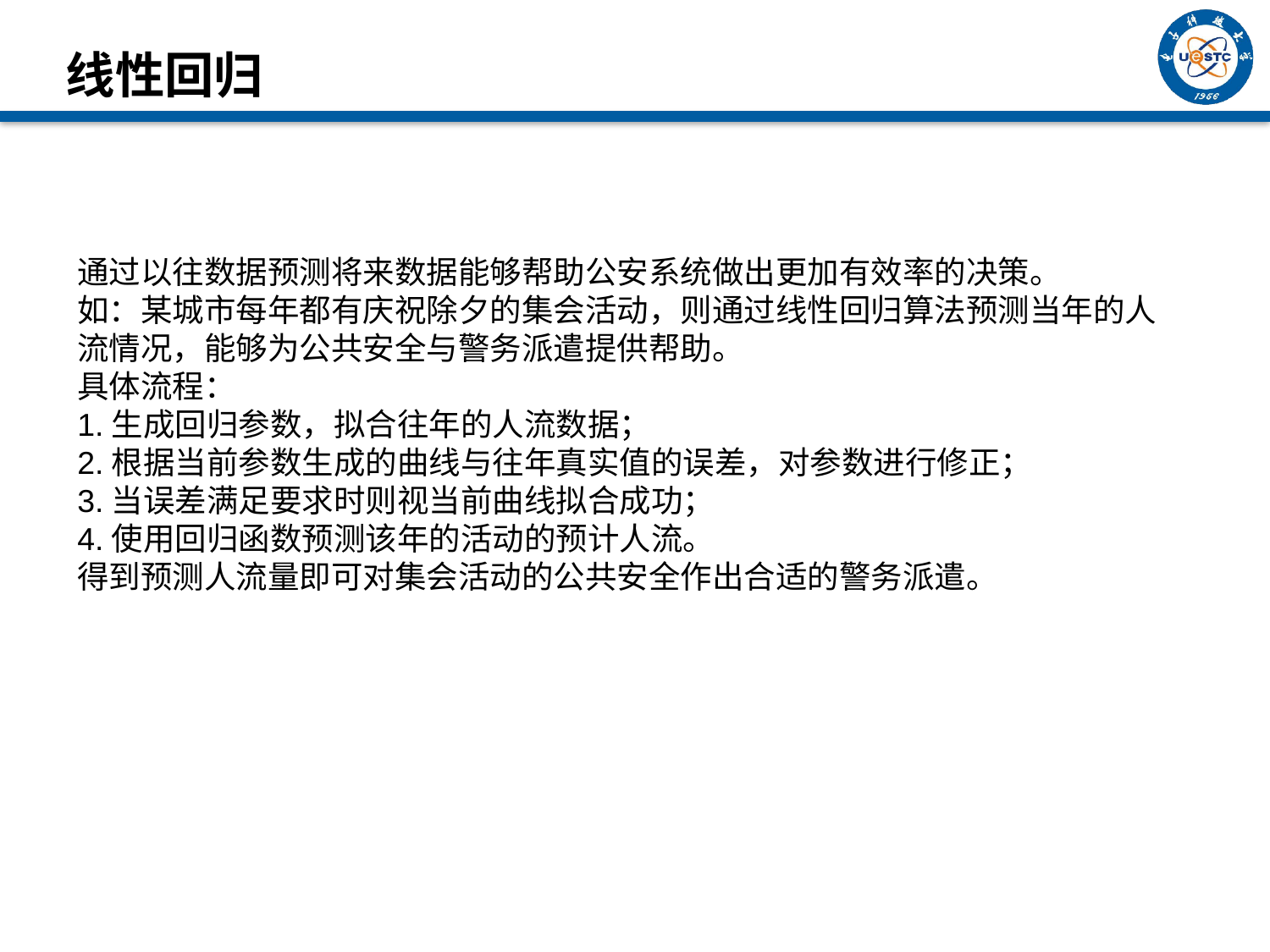

# 线性回归
通过以往数据预测将来数据能够帮助公安系统做出更加有效率的决策。
如：某城市每年都有庆祝除夕的集会活动，则通过线性回归算法预测当年的人流情况，能够为公共安全与警务派遣提供帮助。
具体流程：
1.生成回归参数，拟合往年的人流数据；
2.根据当前参数生成的曲线与往年真实值的误差，对参数进行修正；
3.当误差满足要求时则视当前曲线拟合成功；
4.使用回归函数预测该年的活动的预计人流。
得到预测人流量即可对集会活动的公共安全作出合适的警务派遣。